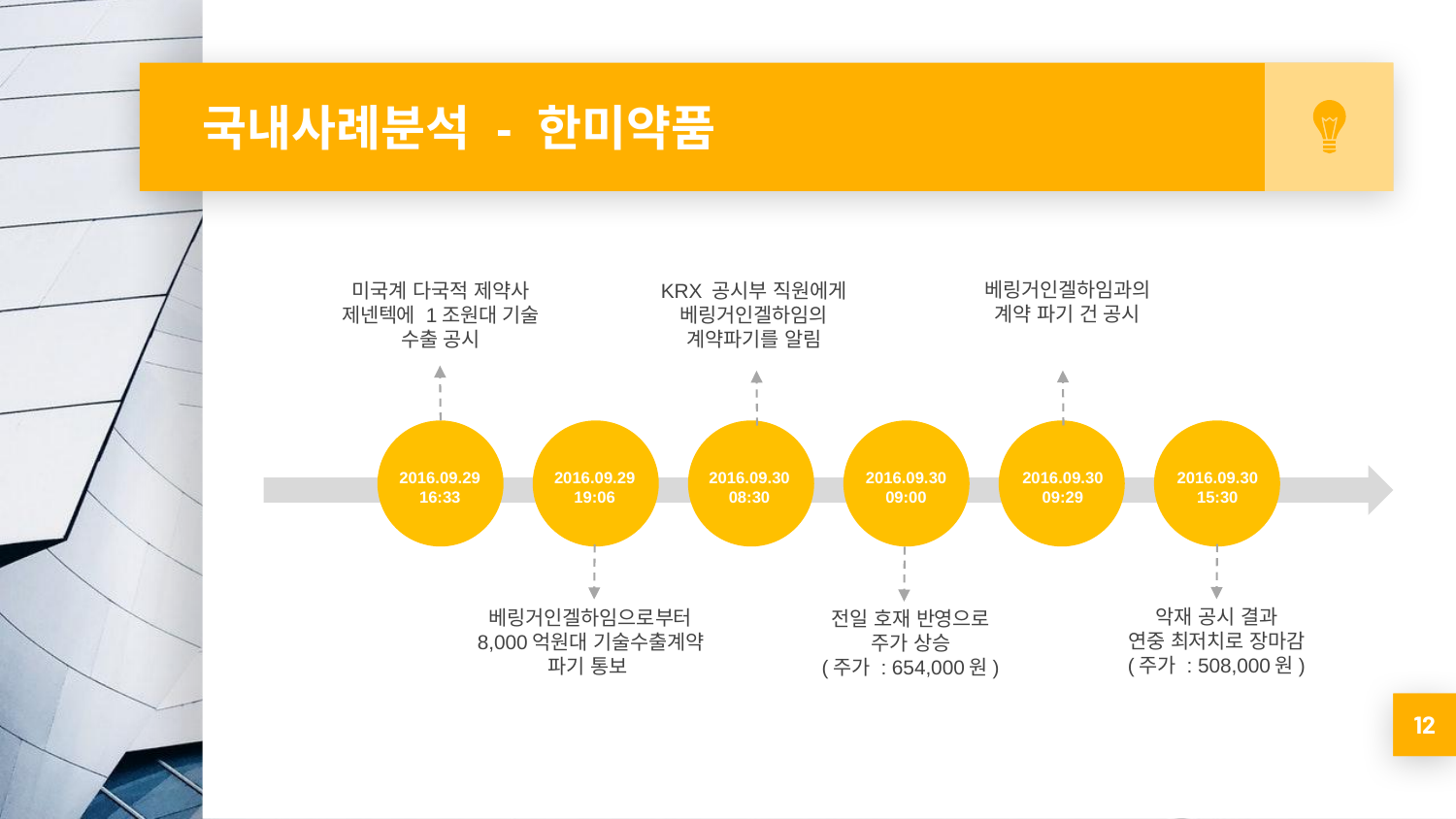

# 국내사례분석 - 한미약품

미국계 다국적 제약사 제넨텍에 1조원대 기술 수출 공시
KRX 공시부 직원에게
베링거인겔하임의 계약파기를 알림
베링거인겔하임과의 계약 파기 건 공시

2016.09.29
16:33
2016.09.29
19:06
2016.09.30
08:30
2016.09.30
09:00
2016.09.30
09:29
2016.09.30
15:30
악재 공시 결과
연중 최저치로 장마감
(주가 : 508,000원)
베링거인겔하임으로부터 8,000억원대 기술수출계약 파기 통보
전일 호재 반영으로
주가 상승
(주가 : 654,000원)
12